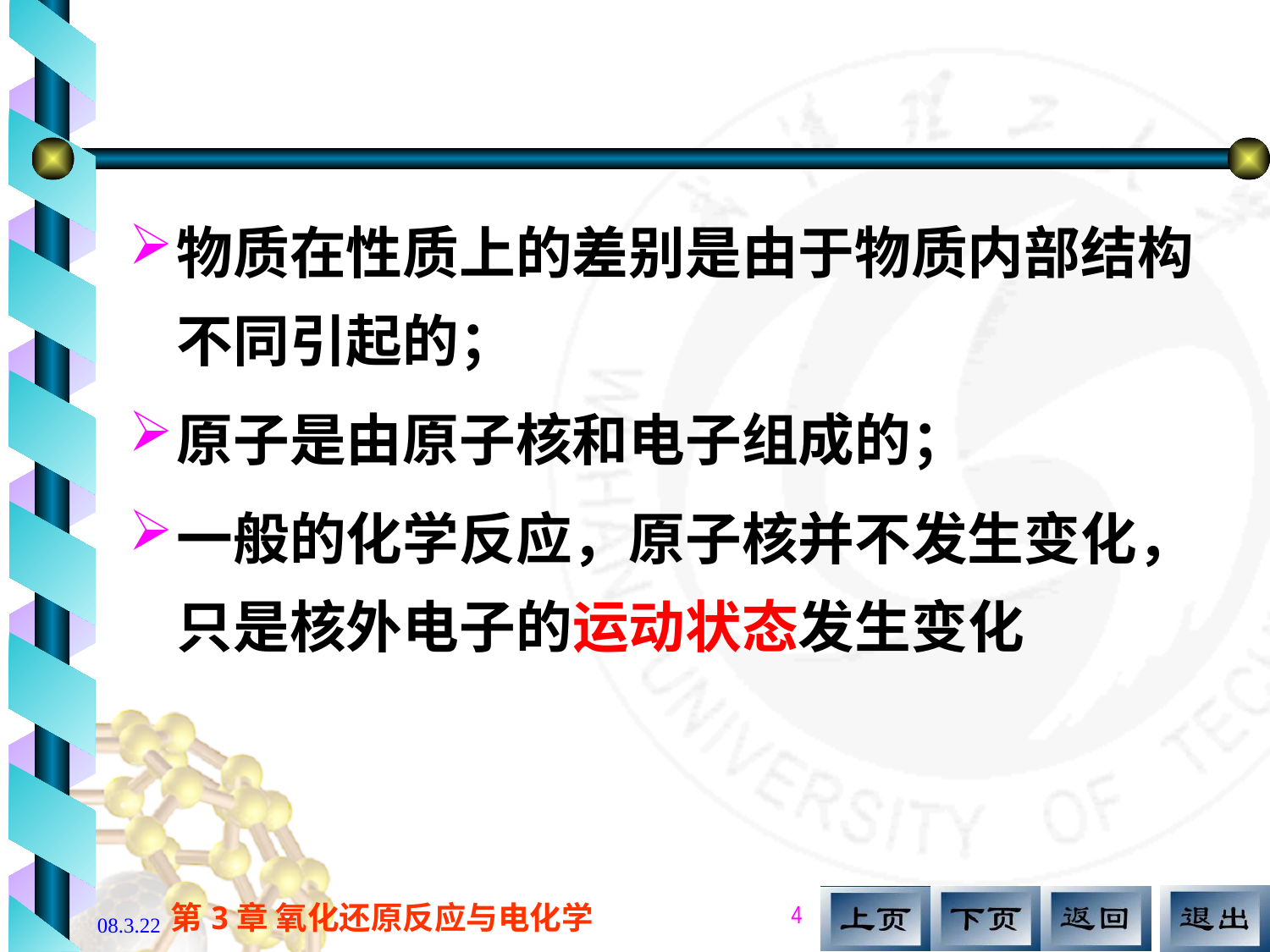

物质在性质上的差别是由于物质内部结构不同引起的；
原子是由原子核和电子组成的；
一般的化学反应，原子核并不发生变化，只是核外电子的运动状态发生变化
4